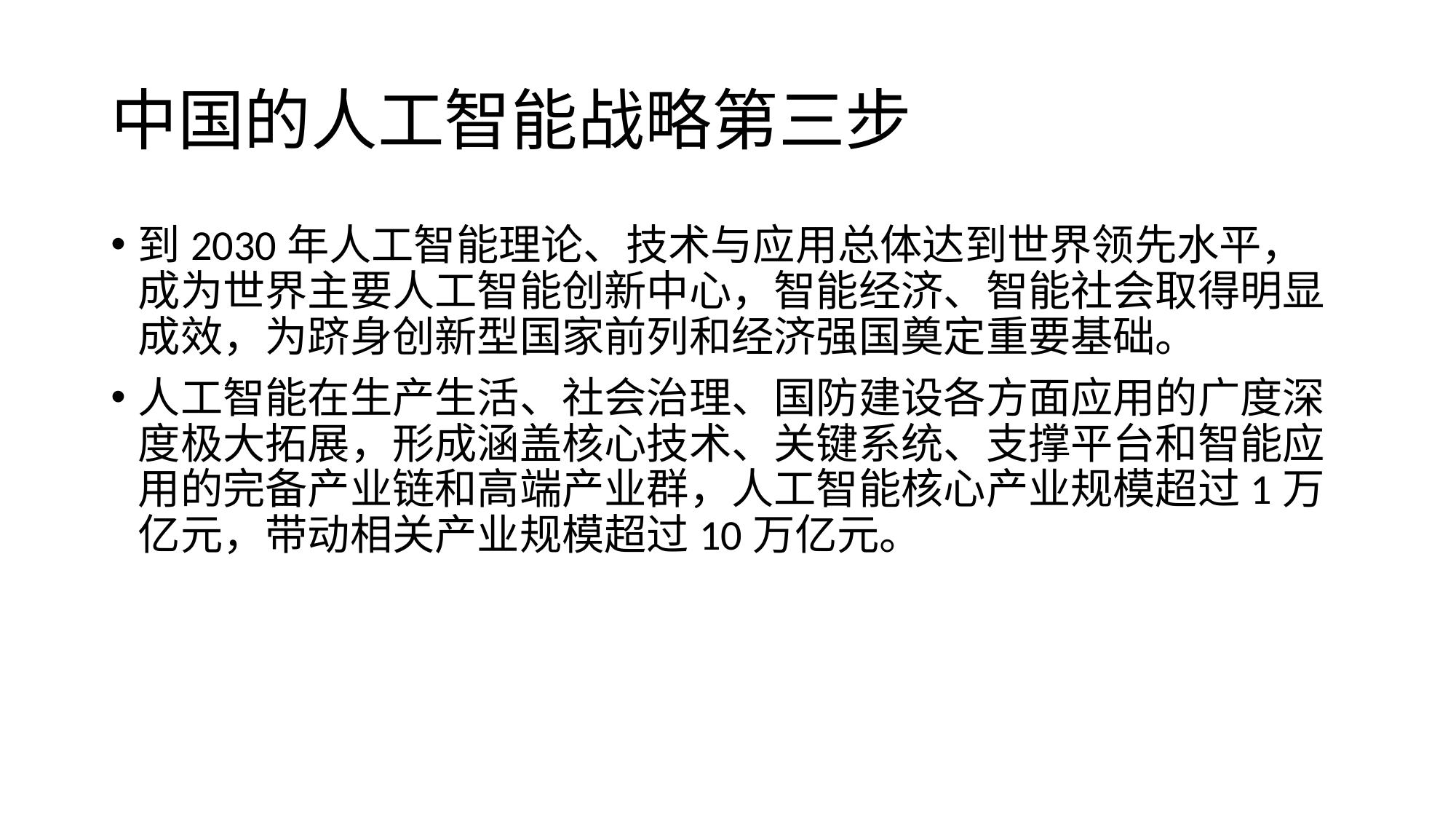

# 中国的人工智能战略第三步
到2030年人工智能理论、技术与应用总体达到世界领先水平，成为世界主要人工智能创新中心，智能经济、智能社会取得明显成效，为跻身创新型国家前列和经济强国奠定重要基础。
人工智能在生产生活、社会治理、国防建设各方面应用的广度深度极大拓展，形成涵盖核心技术、关键系统、支撑平台和智能应用的完备产业链和高端产业群，人工智能核心产业规模超过1万亿元，带动相关产业规模超过10万亿元。